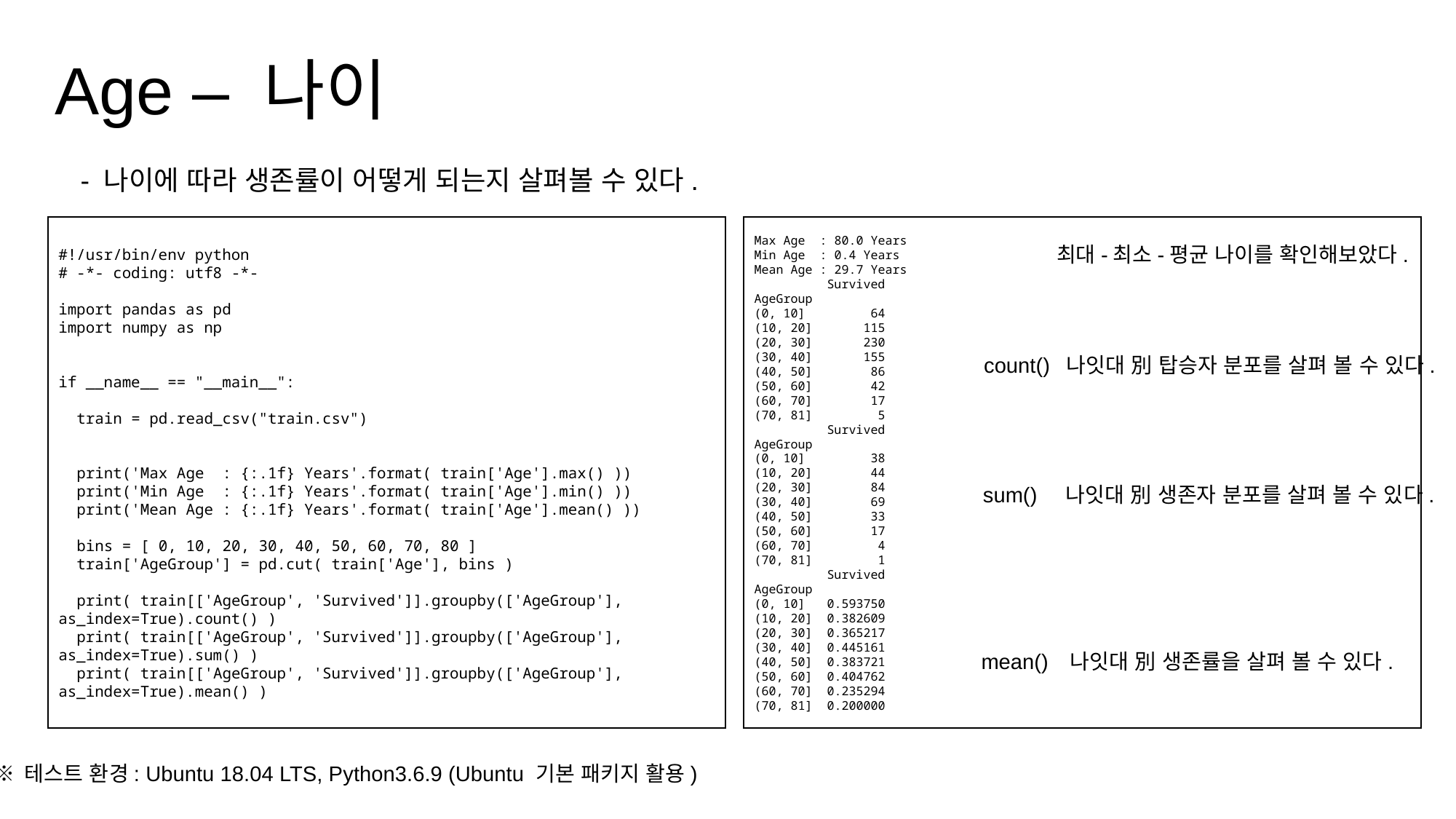

Age – 나이
- 나이에 따라 생존률이 어떻게 되는지 살펴볼 수 있다.
#!/usr/bin/env python
# -*- coding: utf8 -*-

import pandas as pd
import numpy as np

if __name__ == "__main__":

  train = pd.read_csv("train.csv")

  print('Max Age  : {:.1f} Years'.format( train['Age'].max() ))
  print('Min Age  : {:.1f} Years'.format( train['Age'].min() ))
  print('Mean Age : {:.1f} Years'.format( train['Age'].mean() ))

  bins = [ 0, 10, 20, 30, 40, 50, 60, 70, 80 ]
  train['AgeGroup'] = pd.cut( train['Age'], bins )

  print( train[['AgeGroup', 'Survived']].groupby(['AgeGroup'], as_index=True).count() )
  print( train[['AgeGroup', 'Survived']].groupby(['AgeGroup'], as_index=True).sum() )
  print( train[['AgeGroup', 'Survived']].groupby(['AgeGroup'], as_index=True).mean() )
Max Age  : 80.0 Years
Min Age  : 0.4 Years
Mean Age : 29.7 Years
          Survived
AgeGroup
(0, 10]         64
(10, 20]       115
(20, 30]       230
(30, 40]       155
(40, 50]        86
(50, 60]        42
(60, 70]        17
(70, 81]         5
          Survived
AgeGroup
(0, 10]         38
(10, 20]        44
(20, 30]        84
(30, 40]        69
(40, 50]        33
(50, 60]        17
(60, 70]         4
(70, 81]         1
          Survived
AgeGroup
(0, 10]   0.593750
(10, 20]  0.382609
(20, 30]  0.365217
(30, 40]  0.445161
(40, 50]  0.383721
(50, 60]  0.404762
(60, 70]  0.235294
(70, 81]  0.200000
최대-최소-평균 나이를 확인해보았다.
count()
나잇대 別 탑승자 분포를 살펴 볼 수 있다.
sum()
나잇대 別 생존자 분포를 살펴 볼 수 있다.
mean()
나잇대 別 생존률을 살펴 볼 수 있다.
※ 테스트 환경: Ubuntu 18.04 LTS, Python3.6.9 (Ubuntu 기본 패키지 활용)